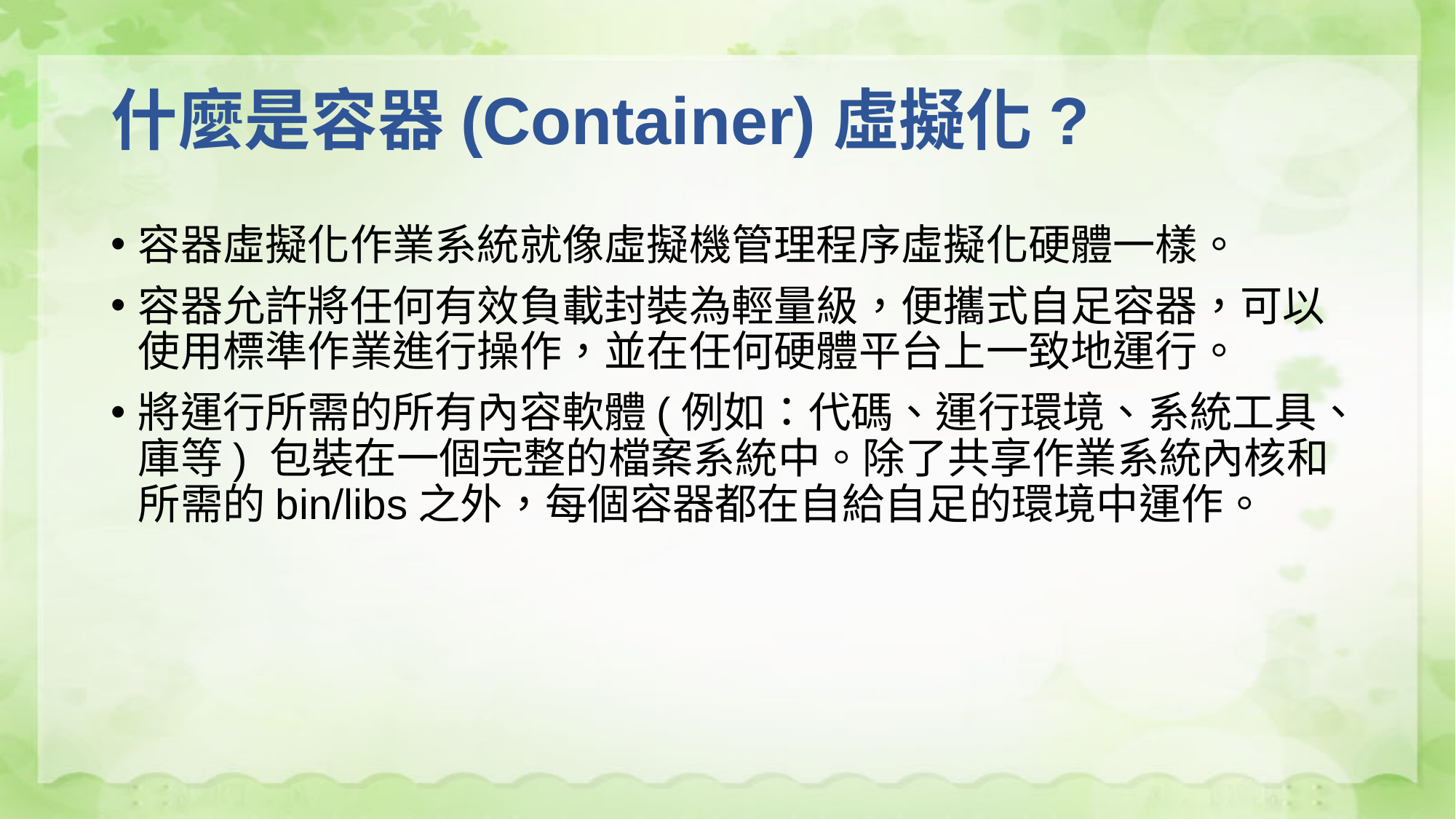

# 什麼是容器(Container)虛擬化?
容器虛擬化作業系統就像虛擬機管理程序虛擬化硬體一樣。
容器允許將任何有效負載封裝為輕量級，便攜式自足容器，可以使用標準作業進行操作，並在任何硬體平台上一致地運行。
將運行所需的所有內容軟體(例如：代碼、運行環境、系統工具、庫等) 包裝在一個完整的檔案系統中。除了共享作業系統內核和所需的bin/libs之外，每個容器都在自給自足的環境中運作。